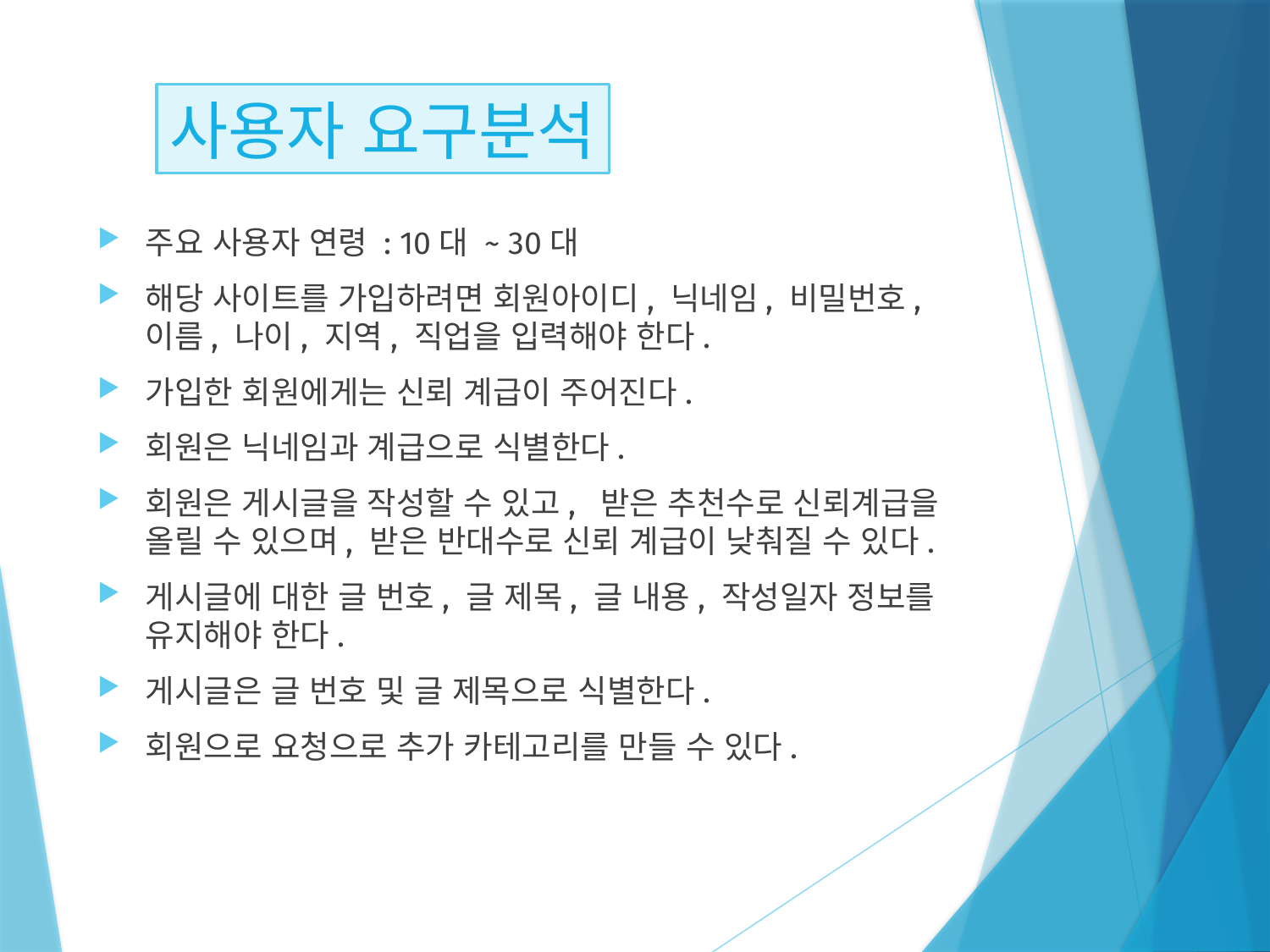

사용자 요구분석
주요 사용자 연령 : 10대 ~ 30대
해당 사이트를 가입하려면 회원아이디, 닉네임, 비밀번호, 이름, 나이, 지역, 직업을 입력해야 한다.
가입한 회원에게는 신뢰 계급이 주어진다.
회원은 닉네임과 계급으로 식별한다.
회원은 게시글을 작성할 수 있고,  받은 추천수로 신뢰계급을 올릴 수 있으며, 받은 반대수로 신뢰 계급이 낮춰질 수 있다.
게시글에 대한 글 번호, 글 제목, 글 내용, 작성일자 정보를 유지해야 한다.
게시글은 글 번호 및 글 제목으로 식별한다.
회원으로 요청으로 추가 카테고리를 만들 수 있다.